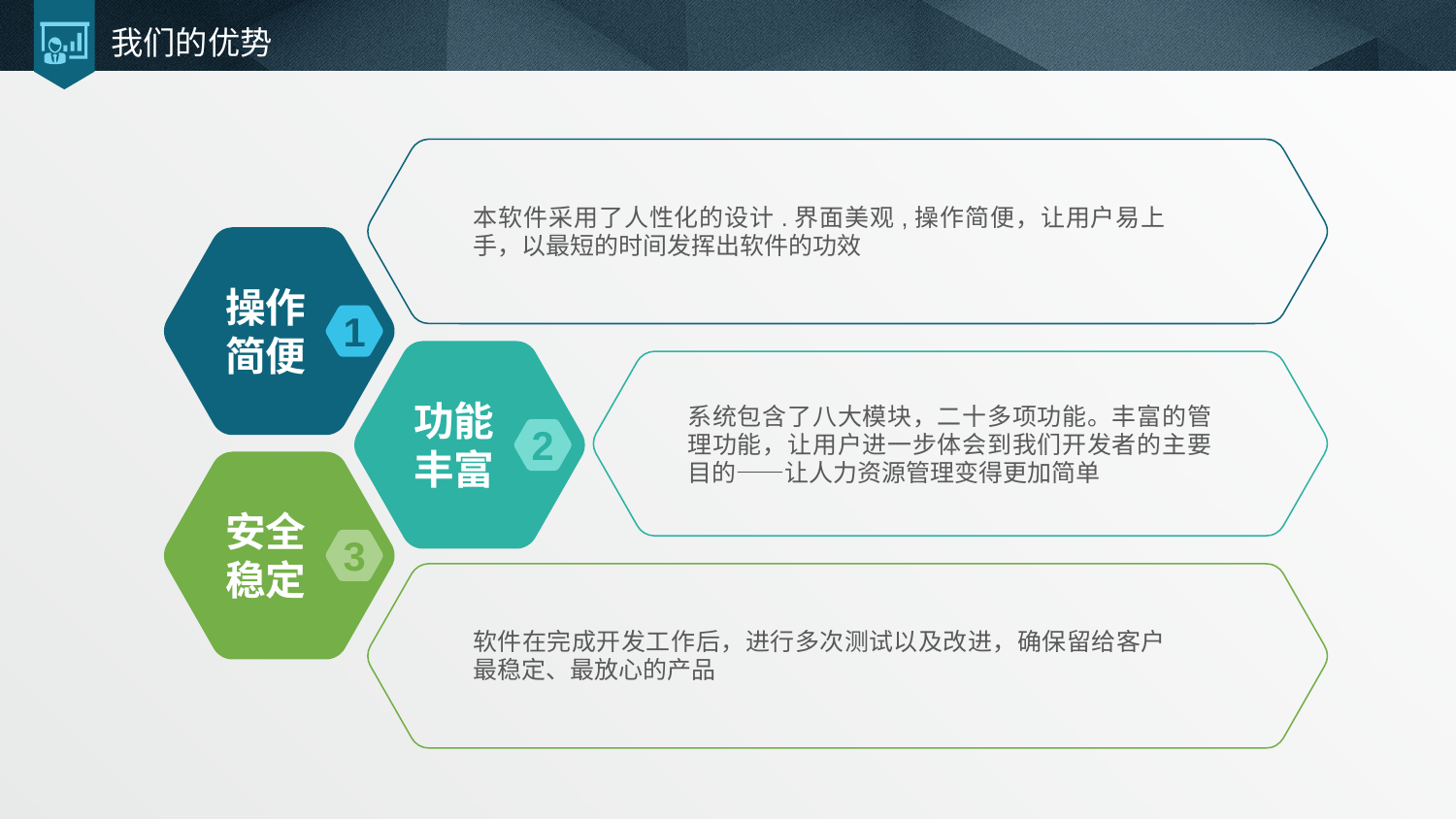

# 我们的优势

本软件采用了人性化的设计.界面美观,操作简便，让用户易上手，以最短的时间发挥出软件的功效

操作简便

1

功能丰富
系统包含了八大模块，二十多项功能。丰富的管理功能，让用户进一步体会到我们开发者的主要目的——让人力资源管理变得更加简单

2

安全稳定

3

软件在完成开发工作后，进行多次测试以及改进，确保留给客户最稳定、最放心的产品